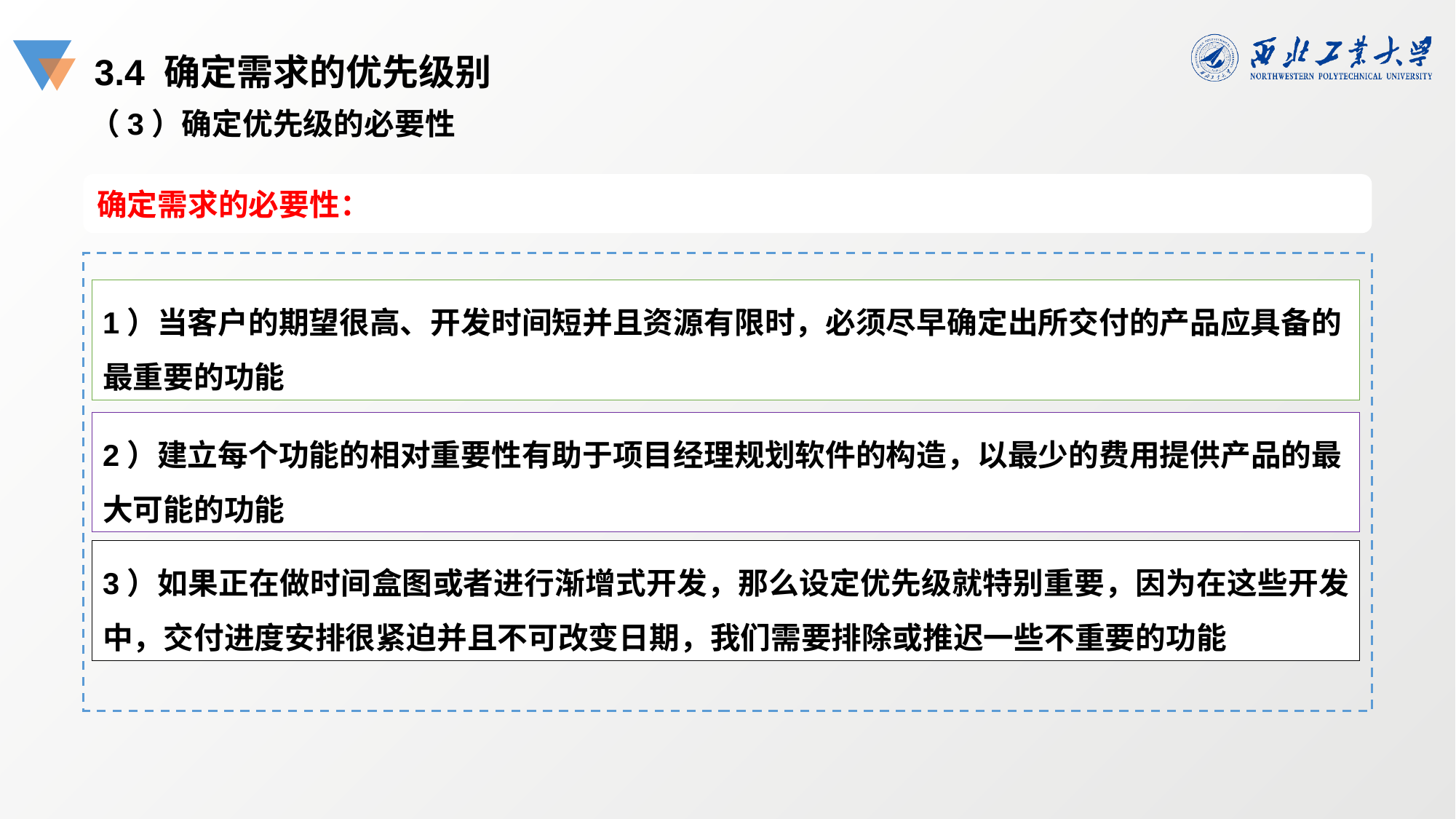

3.4 确定需求的优先级别
（3）确定优先级的必要性
确定需求的必要性：

1）当客户的期望很高、开发时间短并且资源有限时，必须尽早确定出所交付的产品应具备的最重要的功能
2）建立每个功能的相对重要性有助于项目经理规划软件的构造，以最少的费用提供产品的最大可能的功能
3）如果正在做时间盒图或者进行渐增式开发，那么设定优先级就特别重要，因为在这些开发中，交付进度安排很紧迫并且不可改变日期，我们需要排除或推迟一些不重要的功能
48